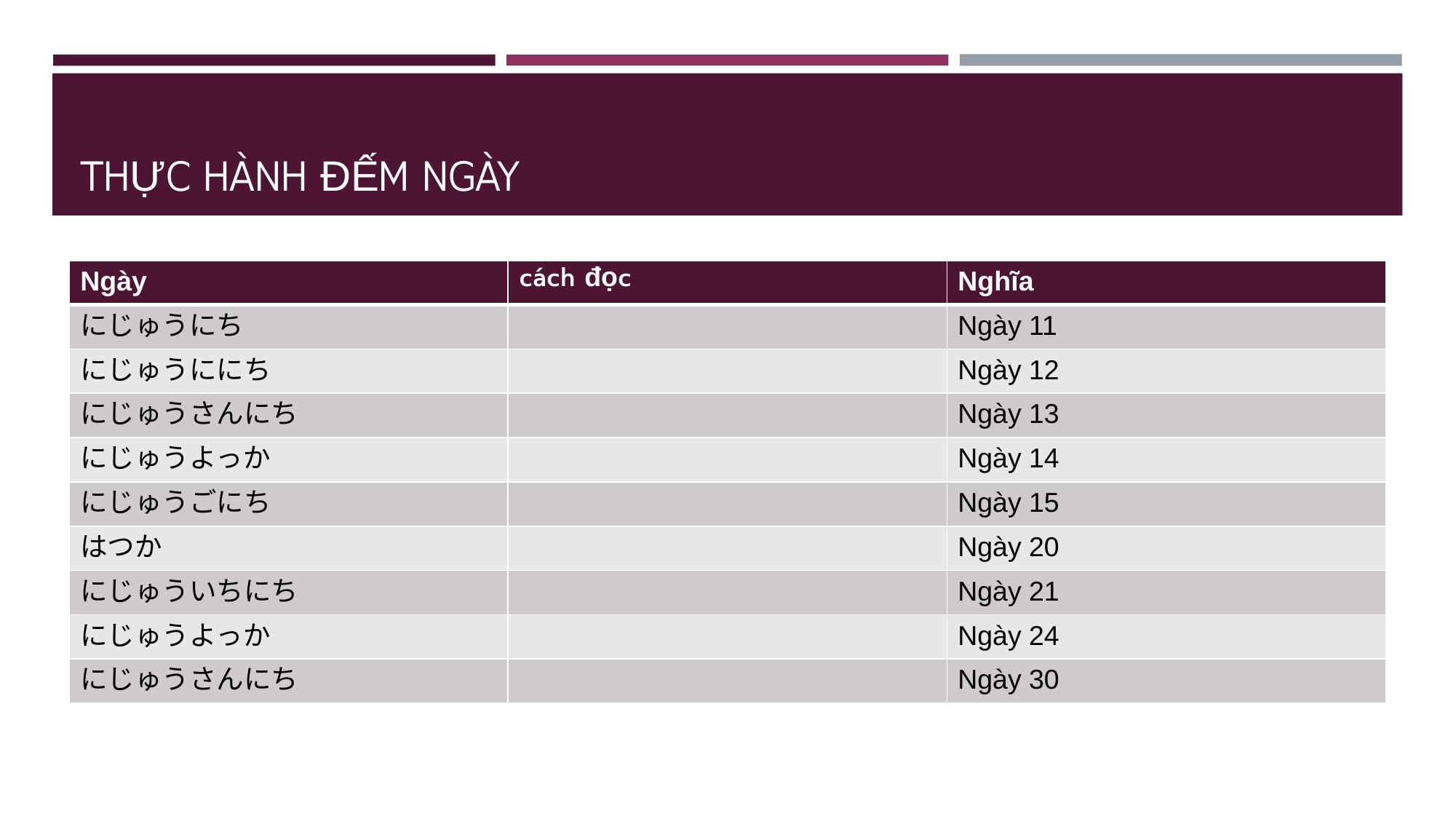

# THỰC HÀNH ĐẾM NGÀY
| Ngày | cách đọc | Nghĩa |
| --- | --- | --- |
| にじゅうにち |  | Ngày 11 |
| にじゅうににち |  | Ngày 12 |
| にじゅうさんにち |  | Ngày 13 |
| にじゅうよっか |  | Ngày 14 |
| にじゅうごにち |  | Ngày 15 |
| はつか |  | Ngày 20 |
| にじゅういちにち |  | Ngày 21 |
| にじゅうよっか |  | Ngày 24 |
| にじゅうさんにち |  | Ngày 30 |